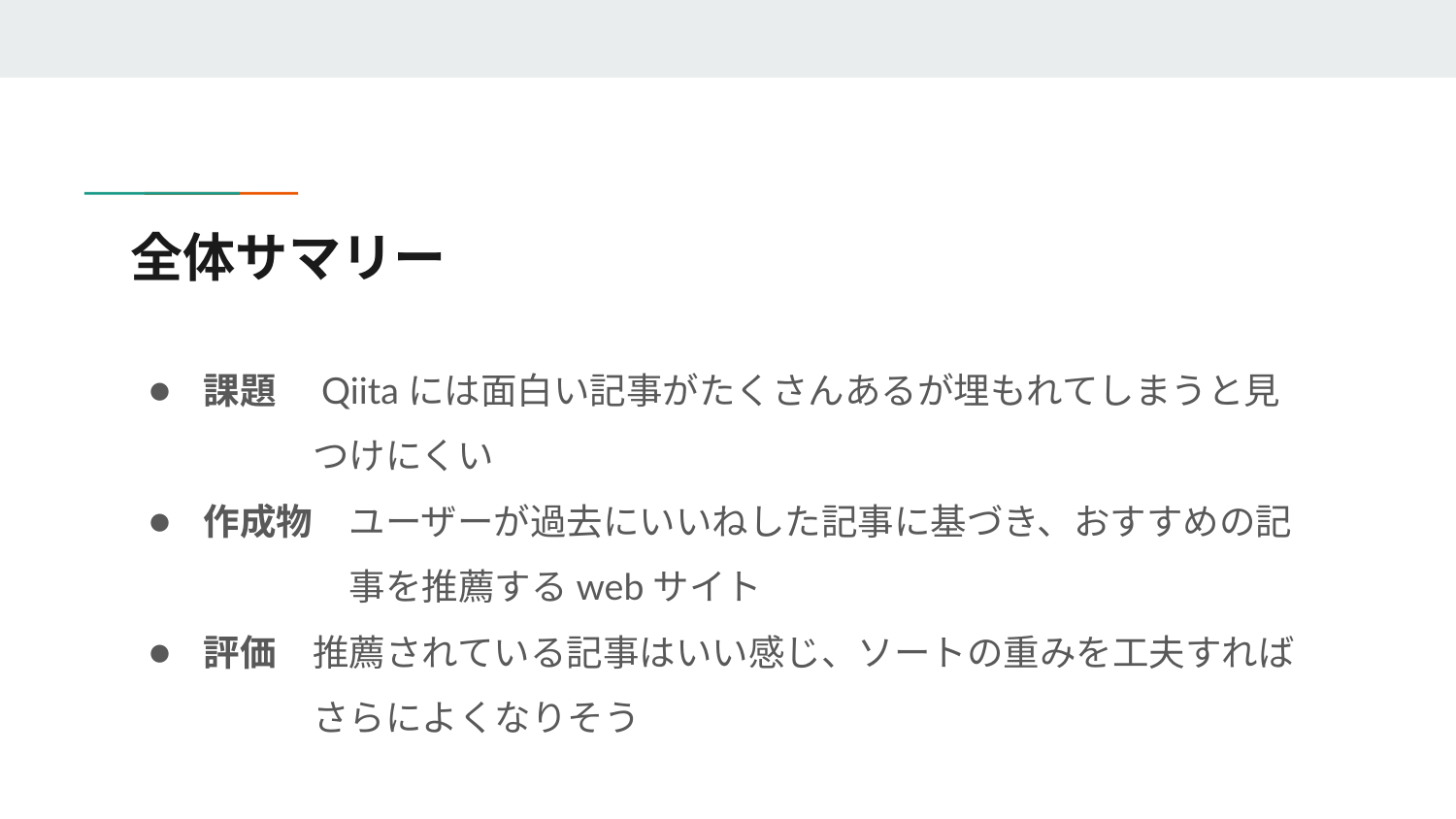

面高
# 全体サマリー
課題　Qiitaには面白い記事がたくさんあるが埋もれてしまうと見　　　　つけにくい
作成物　ユーザーが過去にいいねした記事に基づき、おすすめの記　　　　事を推薦するwebサイト
評価　推薦されている記事はいい感じ、ソートの重みを工夫すれば　　　さらによくなりそう